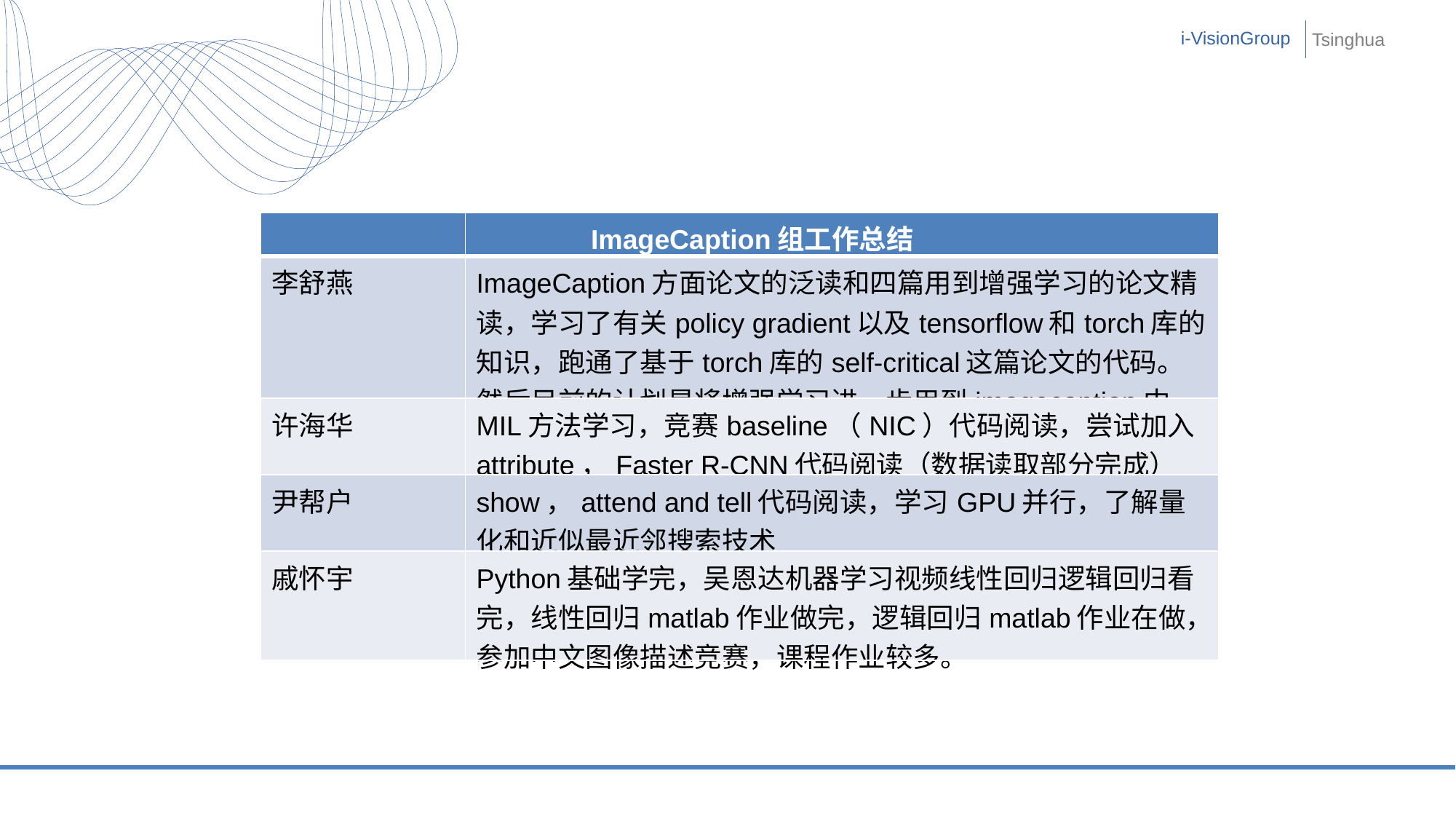

i-VisionGroup
Tsinghua
|  | ImageCaption组工作总结 |
| --- | --- |
| 李舒燕 | ImageCaption方面论文的泛读和四篇用到增强学习的论文精读，学习了有关policy gradient以及tensorflow和torch库的知识，跑通了基于torch库的self-critical这篇论文的代码。然后目前的计划是将增强学习进一步用到imagecaption中。 |
| 许海华 | MIL方法学习，竞赛baseline（NIC）代码阅读，尝试加入attribute，Faster R-CNN代码阅读（数据读取部分完成） |
| 尹帮户 | show，attend and tell代码阅读，学习GPU并行，了解量化和近似最近邻搜索技术 |
| 戚怀宇 | Python基础学完，吴恩达机器学习视频线性回归逻辑回归看完，线性回归matlab作业做完，逻辑回归matlab作业在做，参加中文图像描述竞赛，课程作业较多。 |